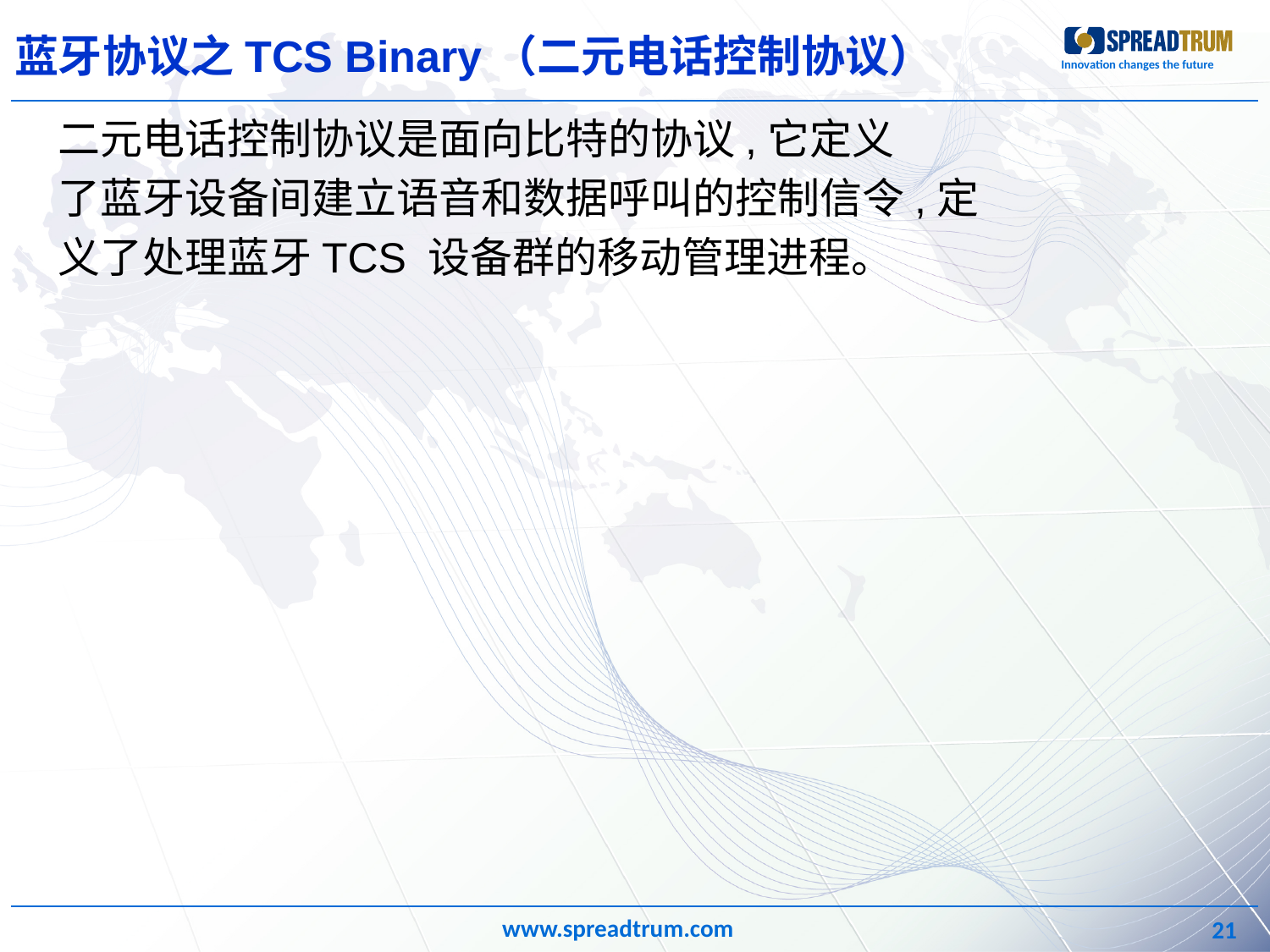

# 蓝牙协议之TCS Binary（二元电话控制协议）
二元电话控制协议是面向比特的协议,它定义
了蓝牙设备间建立语音和数据呼叫的控制信令,定
义了处理蓝牙TCS 设备群的移动管理进程。